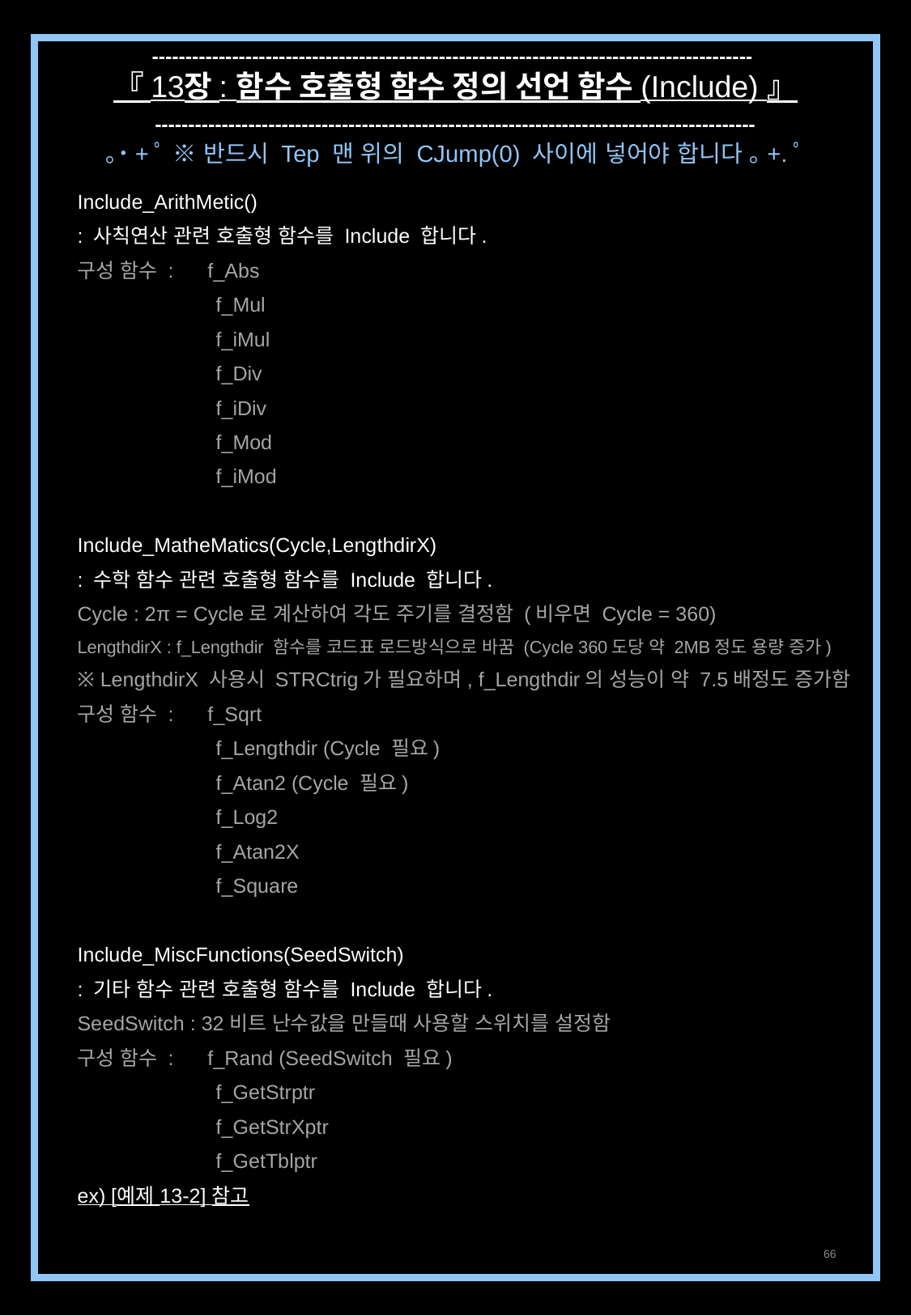

------------------------------------------------------------------------------------------
『 13장 : 함수 호출형 함수 정의 선언 함수 (Include) 』
------------------------------------------------------------------------------------------

｡˙+ﾟ ※ 반드시 Tep 맨 위의 CJump(0) 사이에 넣어야 합니다 ｡+.ﾟ
Include_ArithMetic()
: 사칙연산 관련 호출형 함수를 Include 합니다.
구성 함수 :      f_Abs
	   f_Mul
	   f_iMul
	   f_Div
	   f_iDiv
	   f_Mod
	   f_iMod

Include_MatheMatics(Cycle,LengthdirX)
: 수학 함수 관련 호출형 함수를 Include 합니다.
Cycle : 2π = Cycle로 계산하여 각도 주기를 결정함 (비우면 Cycle = 360)
LengthdirX : f_Lengthdir 함수를 코드표 로드방식으로 바꿈 (Cycle 360도당 약 2MB정도 용량 증가)
※ LengthdirX 사용시 STRCtrig가 필요하며, f_Lengthdir의 성능이 약 7.5배정도 증가함
구성 함수 :      f_Sqrt
	   f_Lengthdir (Cycle 필요)
	   f_Atan2 (Cycle 필요)
	   f_Log2
	   f_Atan2X
	   f_Square

Include_MiscFunctions(SeedSwitch)
: 기타 함수 관련 호출형 함수를 Include 합니다.
SeedSwitch : 32비트 난수값을 만들때 사용할 스위치를 설정함
구성 함수 :      f_Rand (SeedSwitch 필요)
	   f_GetStrptr
	   f_GetStrXptr
	   f_GetTblptr
ex) [예제 13-2] 참고
66